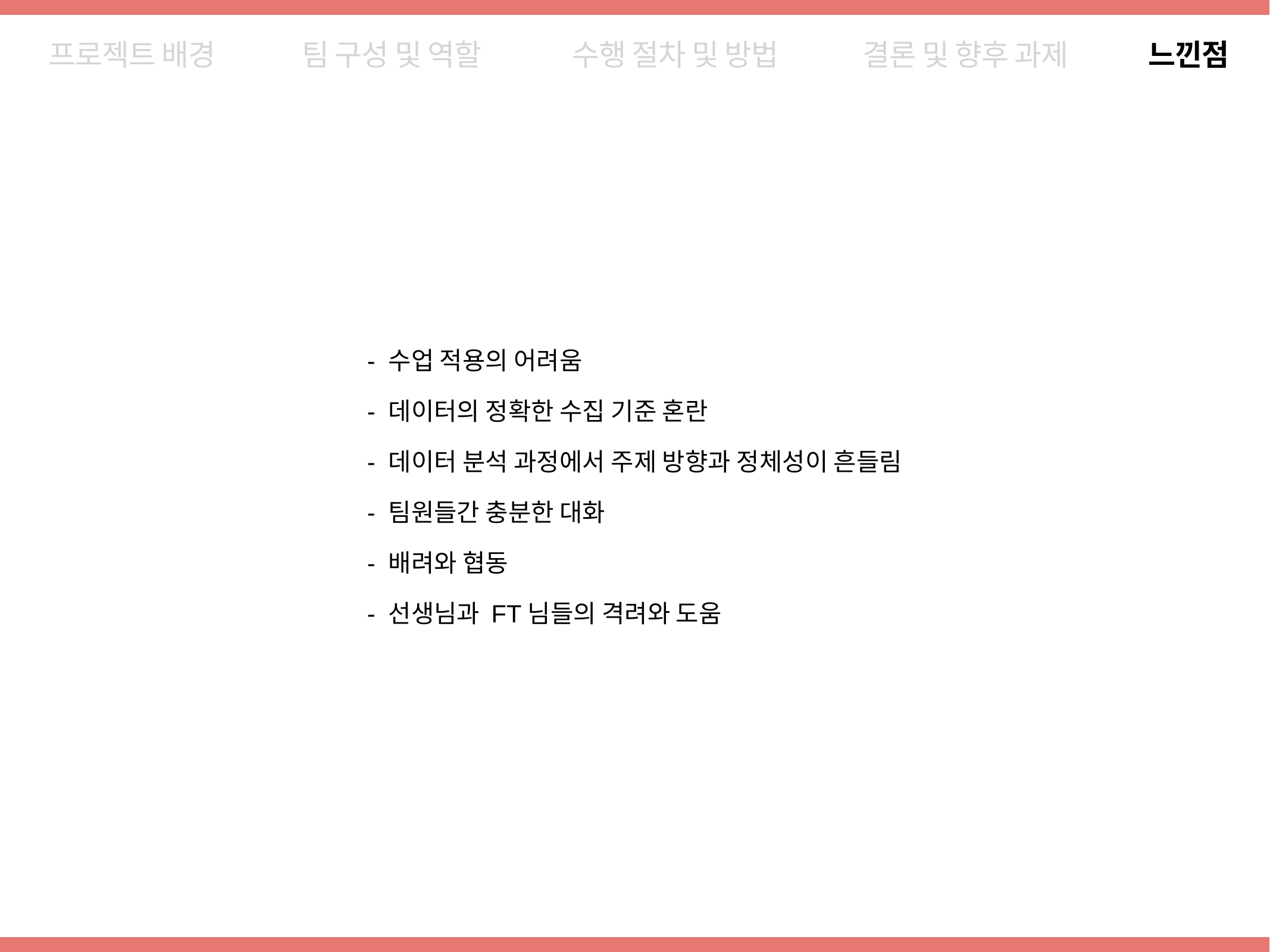

프로젝트 배경
팀 구성 및 역할
수행 절차 및 방법
결론 및 향후 과제
느낀점
- 수업 적용의 어려움
- 데이터의 정확한 수집 기준 혼란
- 데이터 분석 과정에서 주제 방향과 정체성이 흔들림
- 팀원들간 충분한 대화
- 배려와 협동
- 선생님과 FT님들의 격려와 도움